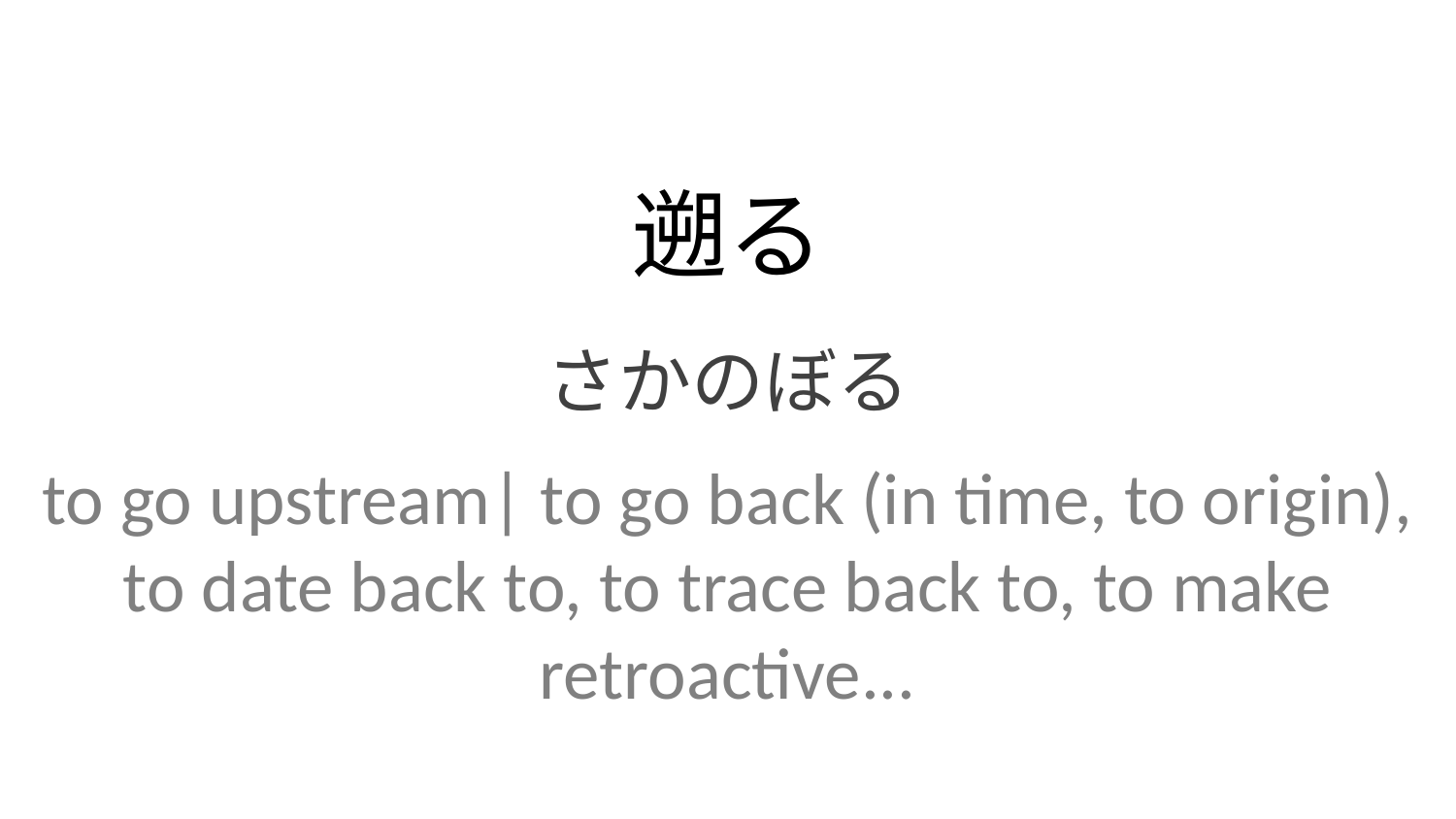

遡る

さかのぼる
to go upstream| to go back (in time, to origin), to date back to, to trace back to, to make retroactive...